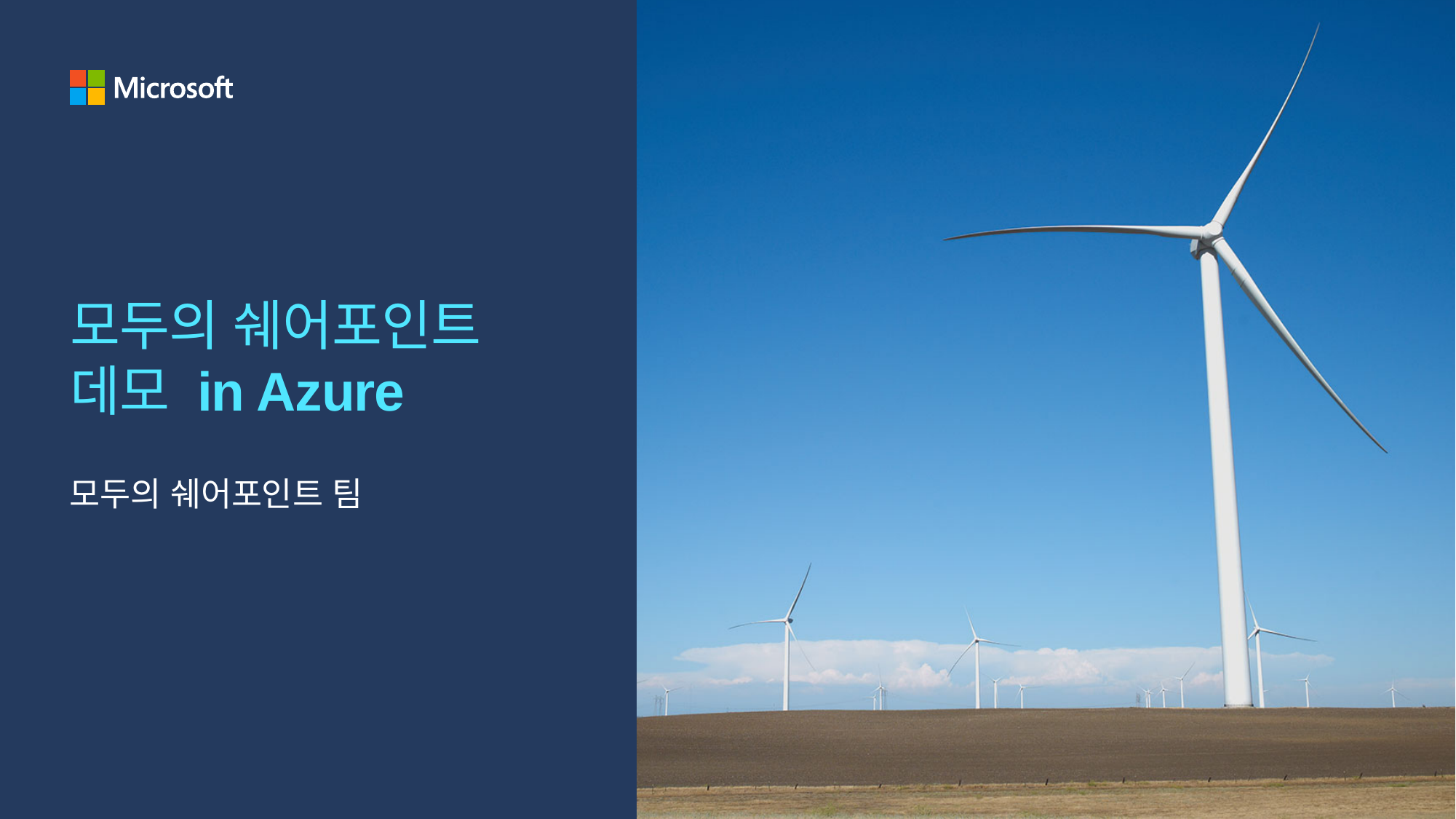

# 모두의 쉐어포인트 데모 in Azure
모두의 쉐어포인트 팀